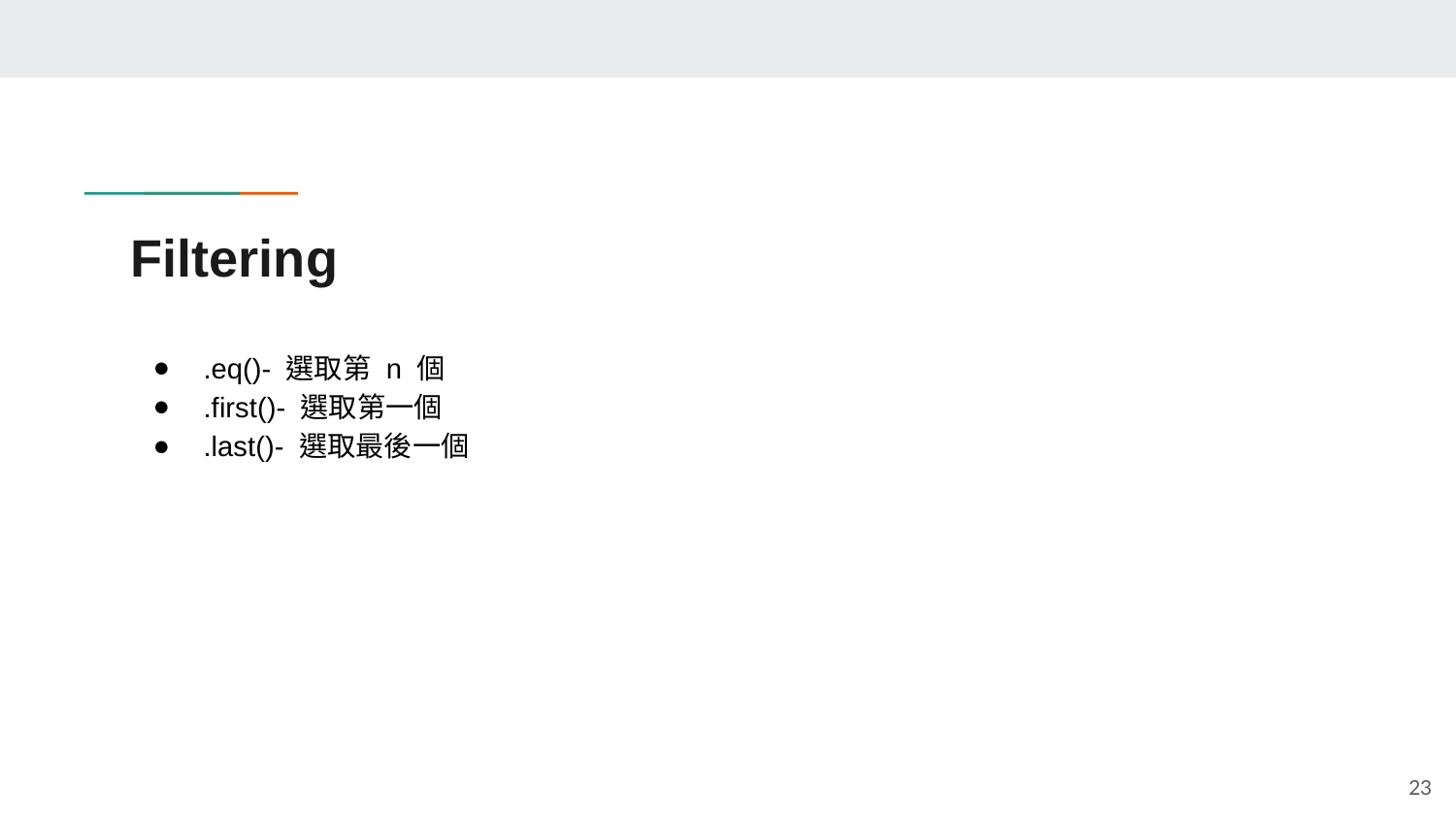

# Filtering
.eq()- 選取第 n 個
.first()- 選取第一個
.last()- 選取最後一個

23